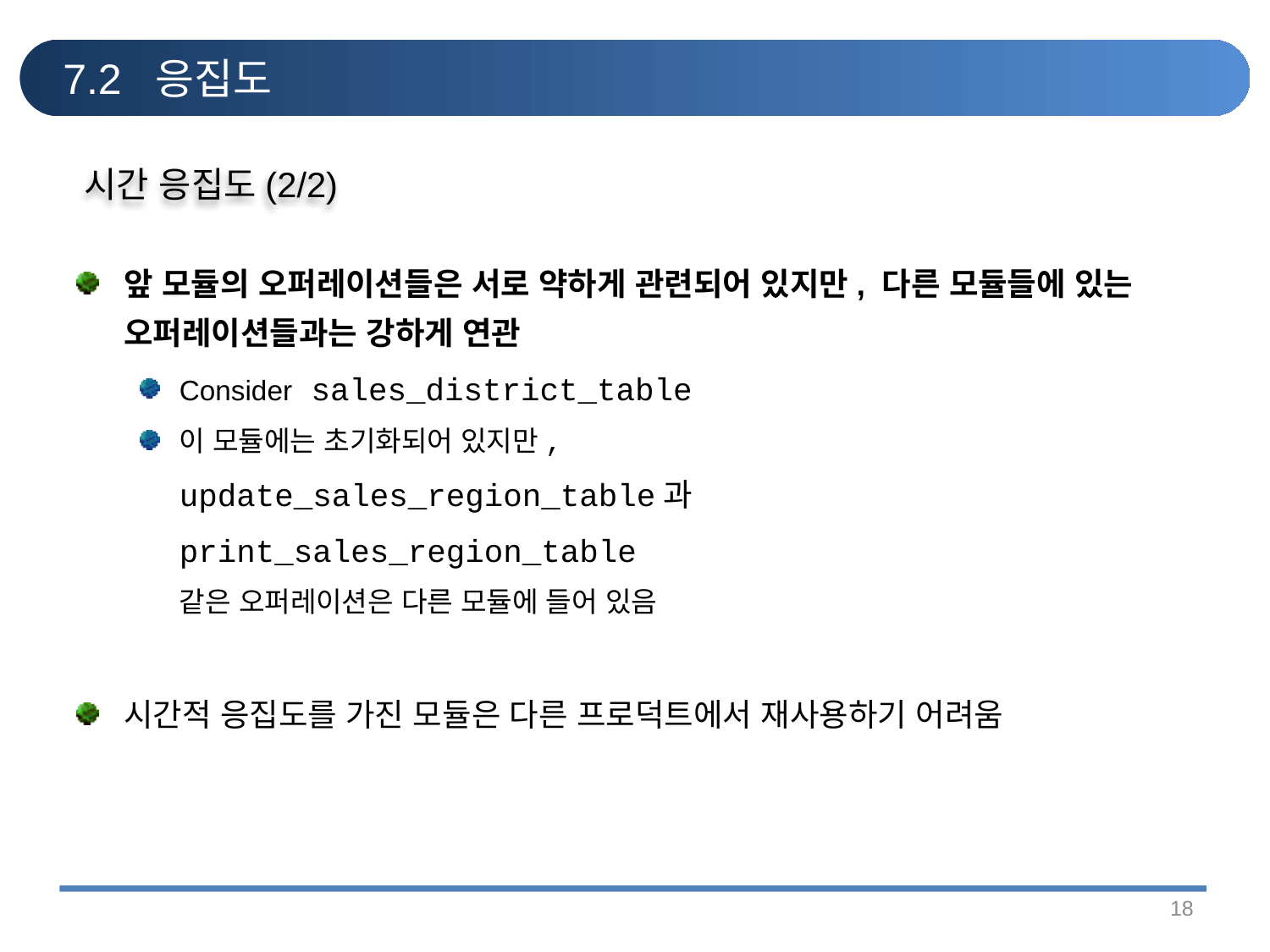

# 7.2  응집도
시간 응집도(2/2)
앞 모듈의 오퍼레이션들은 서로 약하게 관련되어 있지만, 다른 모듈들에 있는 오퍼레이션들과는 강하게 연관
Consider sales_district_table
이 모듈에는 초기화되어 있지만,
	update_sales_region_table과
	print_sales_region_table
	같은 오퍼레이션은 다른 모듈에 들어 있음

시간적 응집도를 가진 모듈은 다른 프로덕트에서 재사용하기 어려움

18